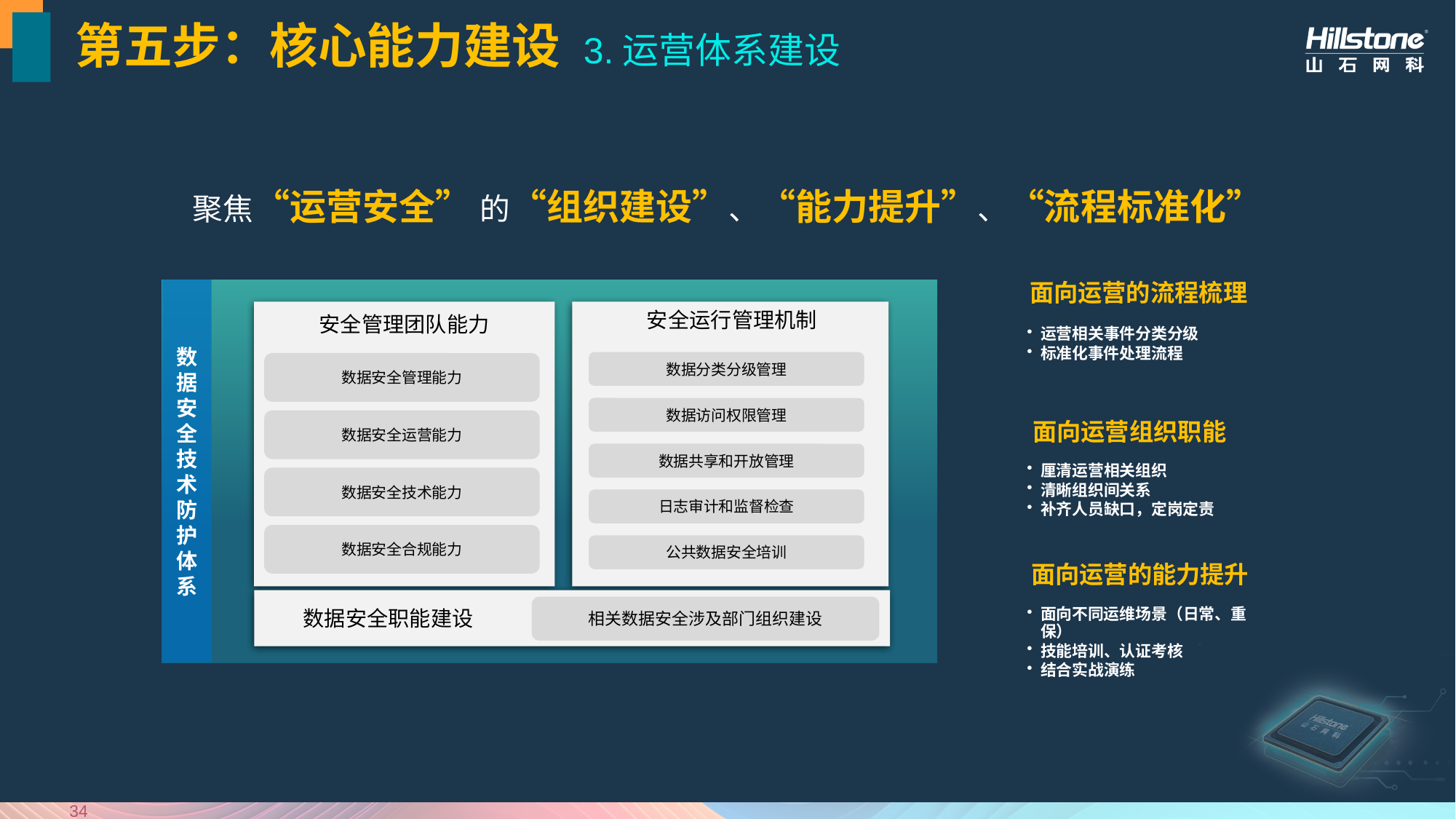

# 第五步：核心能力建设 3.运营体系建设
聚焦“运营安全” 的“组织建设”、“能力提升”、“流程标准化”
面向运营的流程梳理
运营相关事件分类分级
标准化事件处理流程
数据
安全
技术
防护
体系

安全运行管理机制

安全管理团队能力
数据分类分级管理
数据安全管理能力
数据访问权限管理
数据安全运营能力
数据共享和开放管理
数据安全技术能力
日志审计和监督检查
数据安全合规能力
公共数据安全培训
       数据安全职能建设
相关数据安全涉及部门组织建设
面向运营组织职能
厘清运营相关组织
清晰组织间关系
补齐人员缺口，定岗定责
面向运营的能力提升
面向不同运维场景（日常、重保）
技能培训、认证考核
结合实战演练